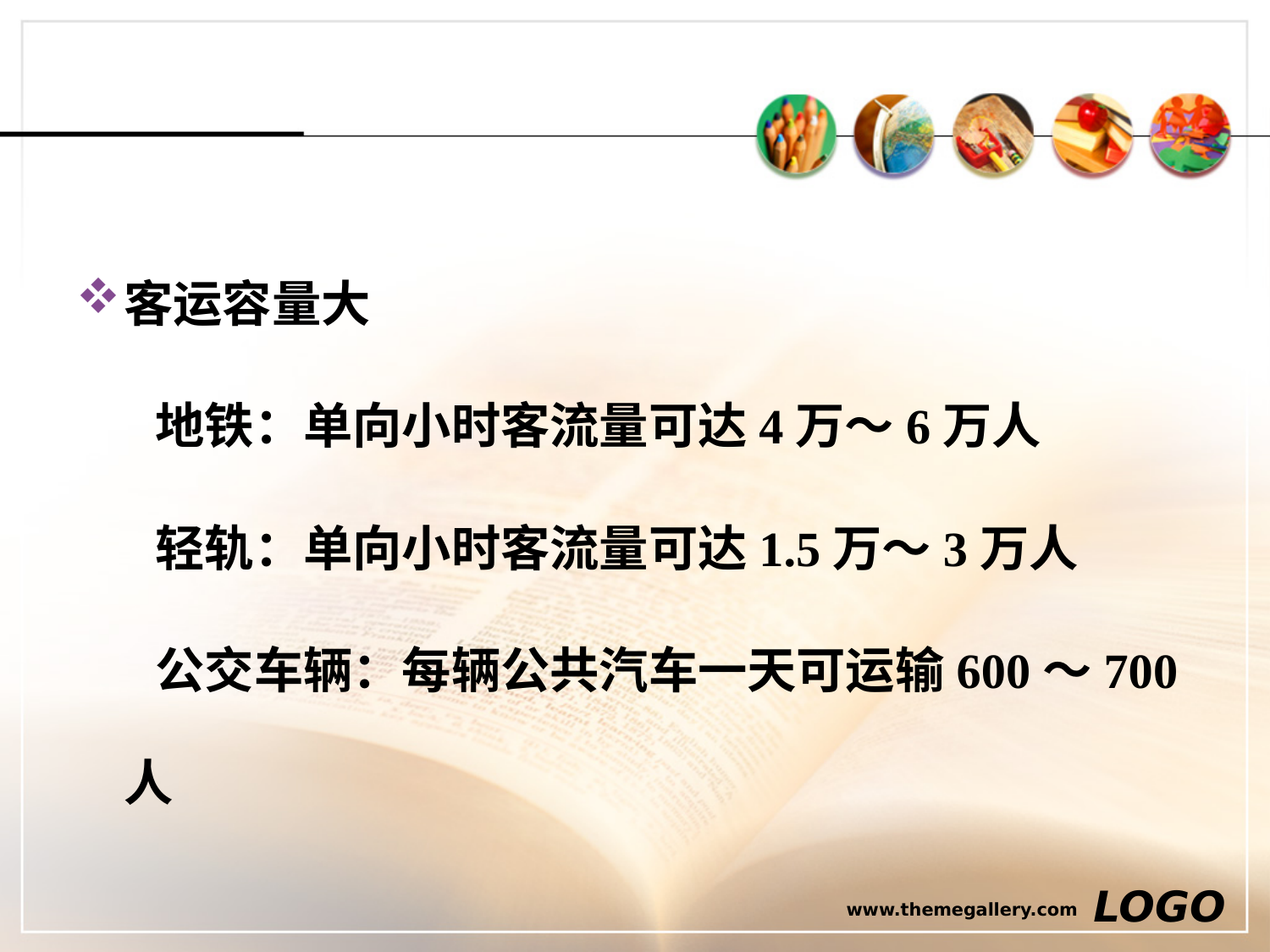

#
客运容量大
      地铁：单向小时客流量可达4万～6万人
      轻轨：单向小时客流量可达1.5万～3万人
      公交车辆：每辆公共汽车一天可运输600～700人

LOGO
www.themegallery.com